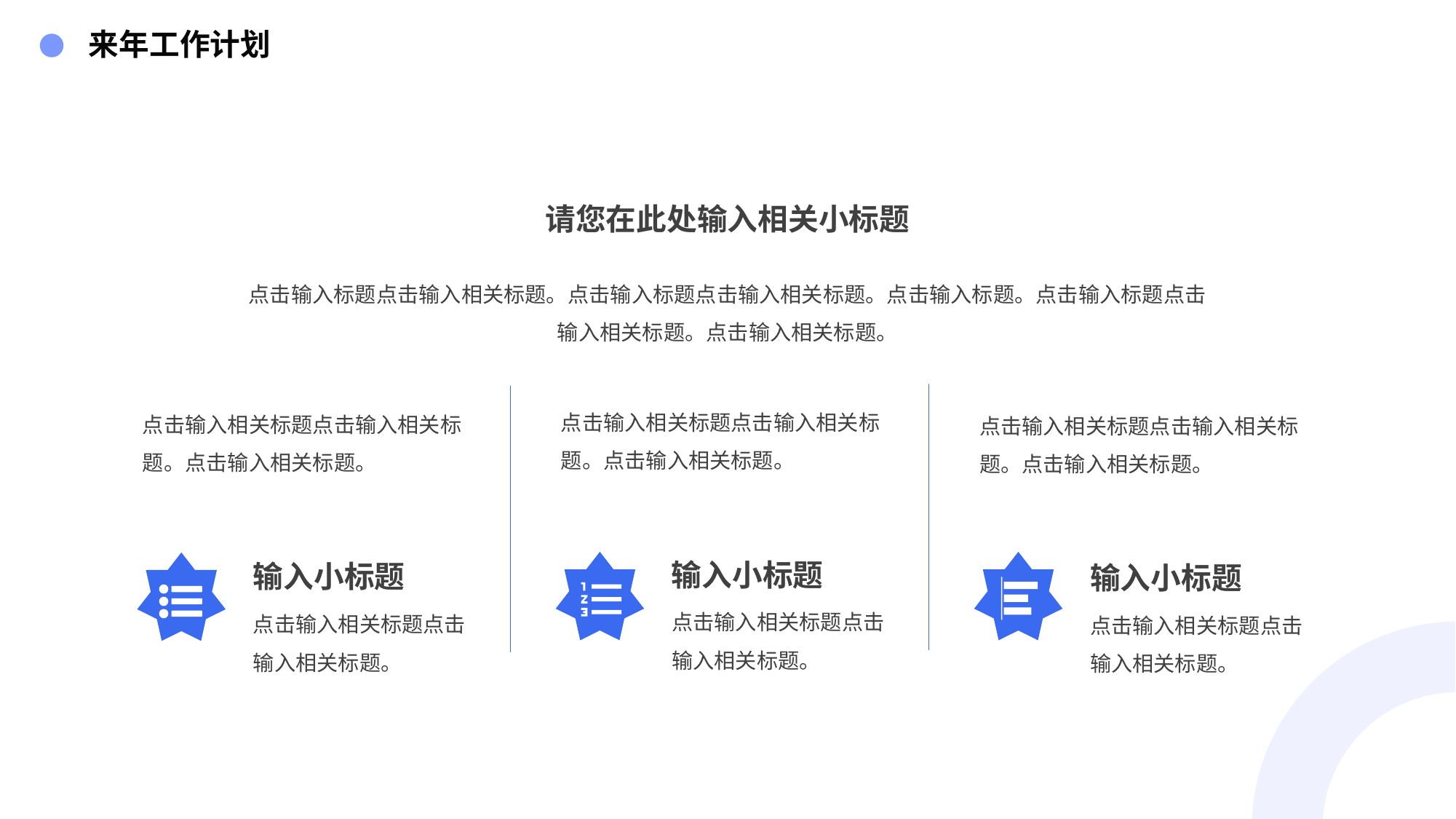

来年工作计划
请您在此处输入相关小标题
点击输入相关标题点击输入相关标题。点击输入相关标题。
点击输入相关标题点击输入相关标题。点击输入相关标题。
点击输入相关标题点击输入相关标题。点击输入相关标题。
输入小标题

输入小标题
输入小标题
点击输入相关标题点击输入相关标题。
点击输入相关标题点击输入相关标题。
点击输入相关标题点击输入相关标题。
点击输入标题点击输入相关标题。点击输入标题点击输入相关标题。点击输入标题。点击输入标题点击输入相关标题。点击输入相关标题。